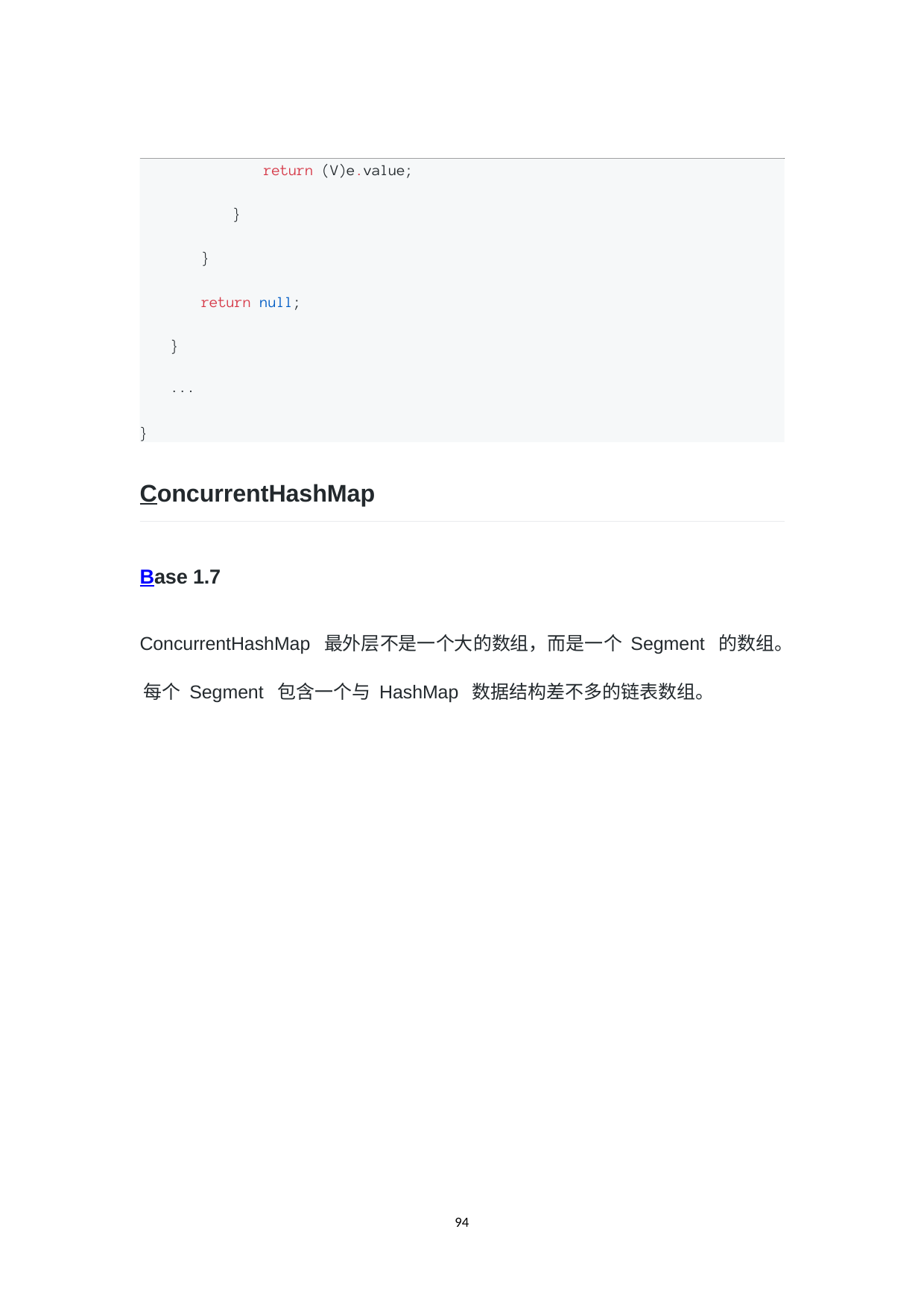

return (V)e.value;

}

}

return null;

}

···

}
ConcurrentHashMap

Base 1.7
ConcurrentHashMap 最外层不是一个大的数组，而是一个 Segment 的数组。 每个 Segment 包含一个与 HashMap 数据结构差不多的链表数组。

94